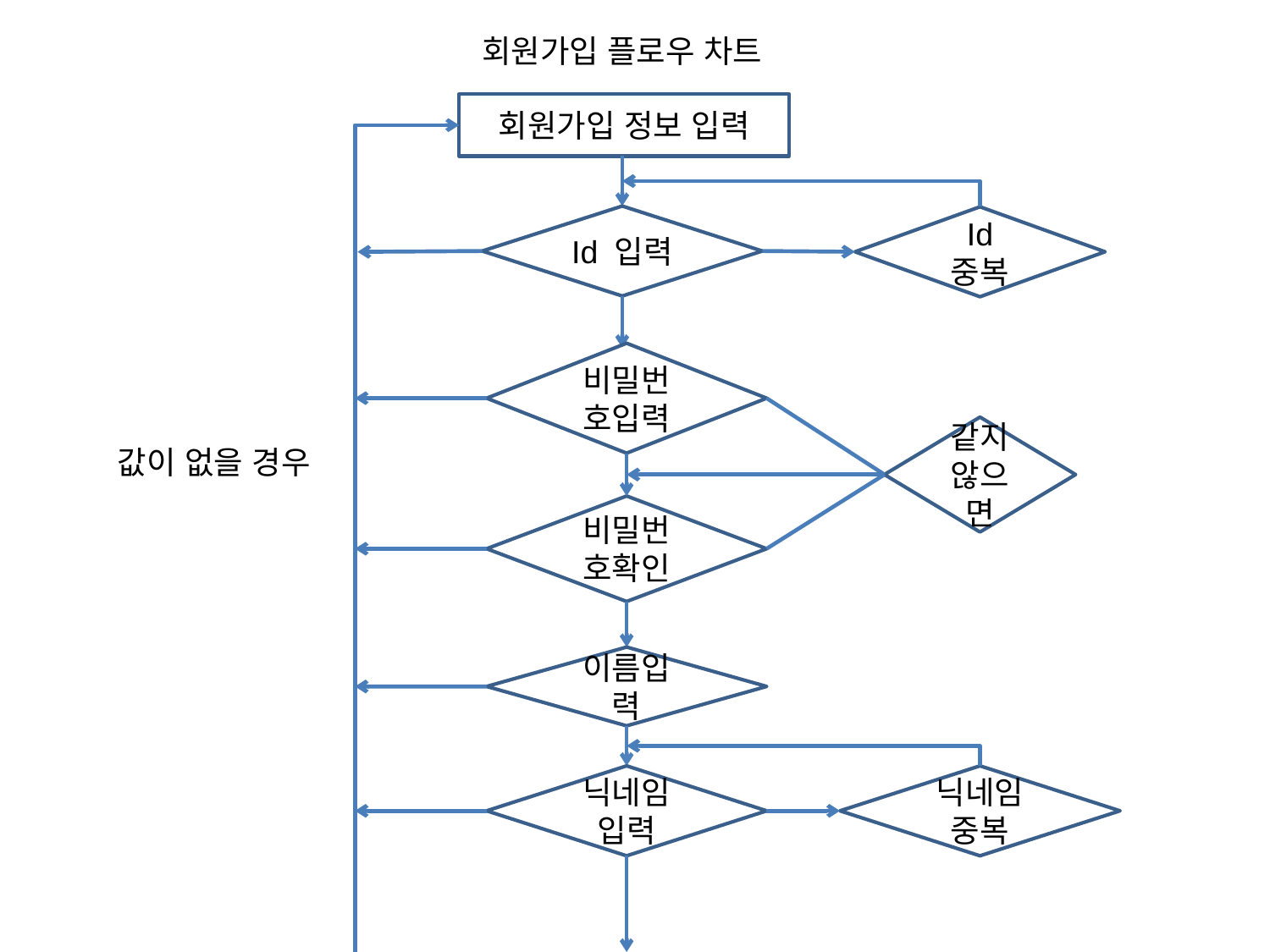

회원가입 플로우 차트
회원가입 정보 입력
Id 입력
Id 중복
비밀번호입력
같지 않으면
값이 없을 경우
비밀번호확인
이름입력
닉네임 입력
닉네임 중복